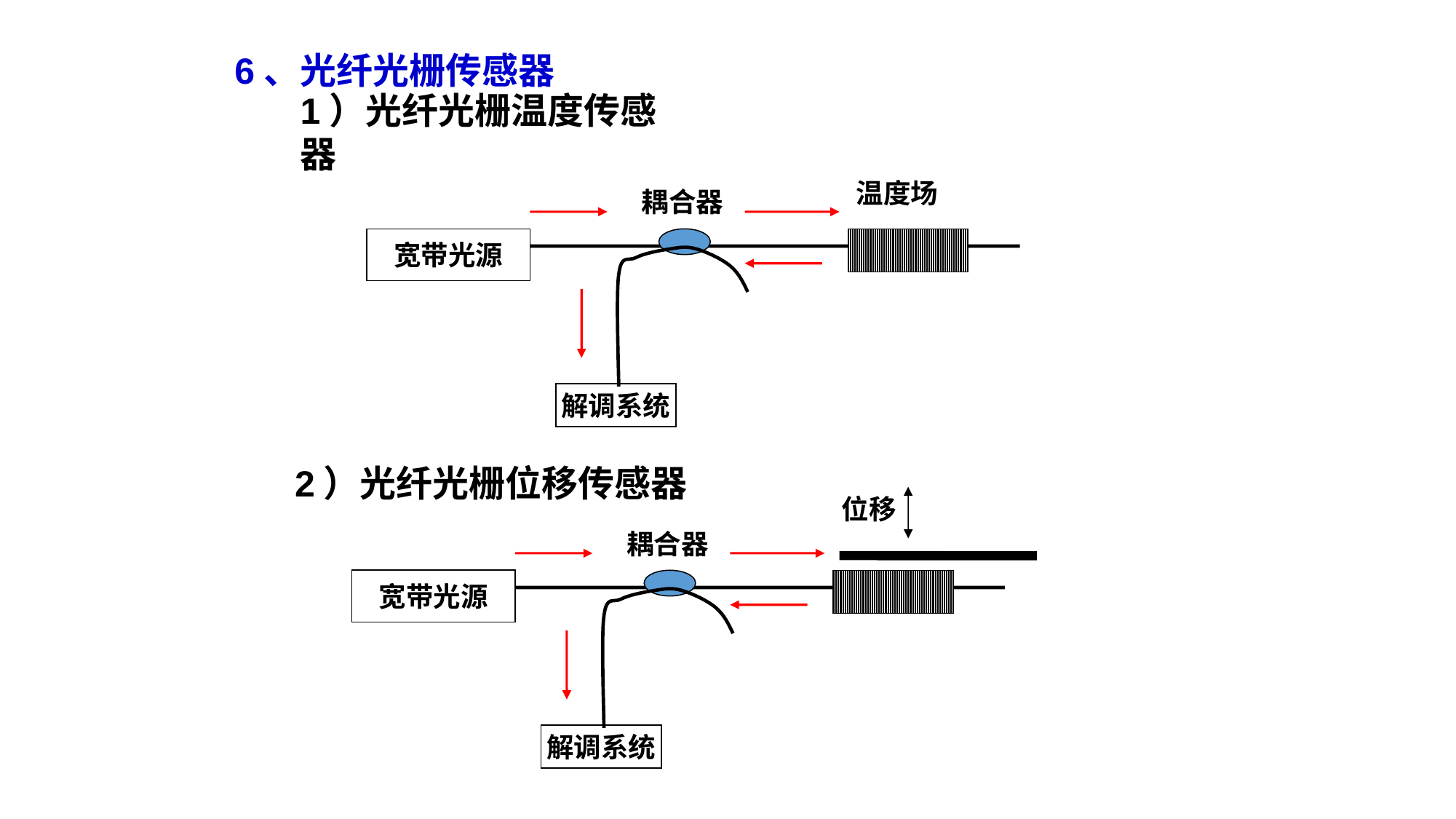

6、光纤光栅传感器
1）光纤光栅温度传感器
温度场
耦合器

宽带光源

解调系统
2）光纤光栅位移传感器

位移
耦合器

宽带光源

解调系统